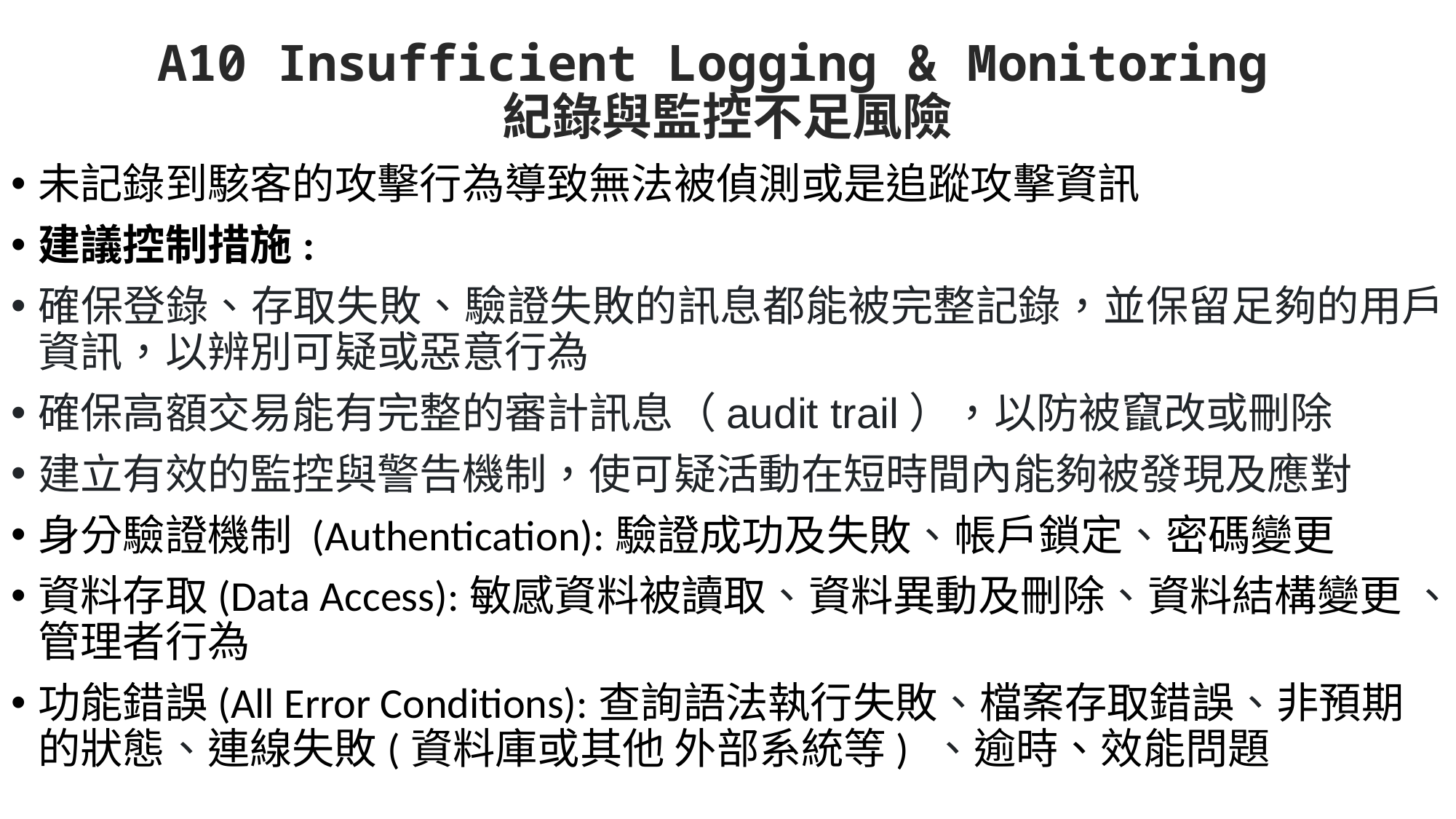

# A10 Insufficient Logging & Monitoring 紀錄與監控不足風險
未記錄到駭客的攻擊行為導致無法被偵測或是追蹤攻擊資訊
建議控制措施:
確保登錄、存取失敗、驗證失敗的訊息都能被完整記錄，並保留足夠的用戶資訊，以辨別可疑或惡意行為
確保高額交易能有完整的審計訊息（audit trail），以防被竄改或刪除
建立有效的監控與警告機制，使可疑活動在短時間內能夠被發現及應對
身分驗證機制 (Authentication):驗證成功及失敗、帳戶鎖定、密碼變更
資料存取(Data Access):敏感資料被讀取、資料異動及刪除、資料結構變更 、管理者行為
功能錯誤(All Error Conditions):查詢語法執行失敗、檔案存取錯誤、非預期的狀態、連線失敗(資料庫或其他 外部系統等) 、逾時、效能問題